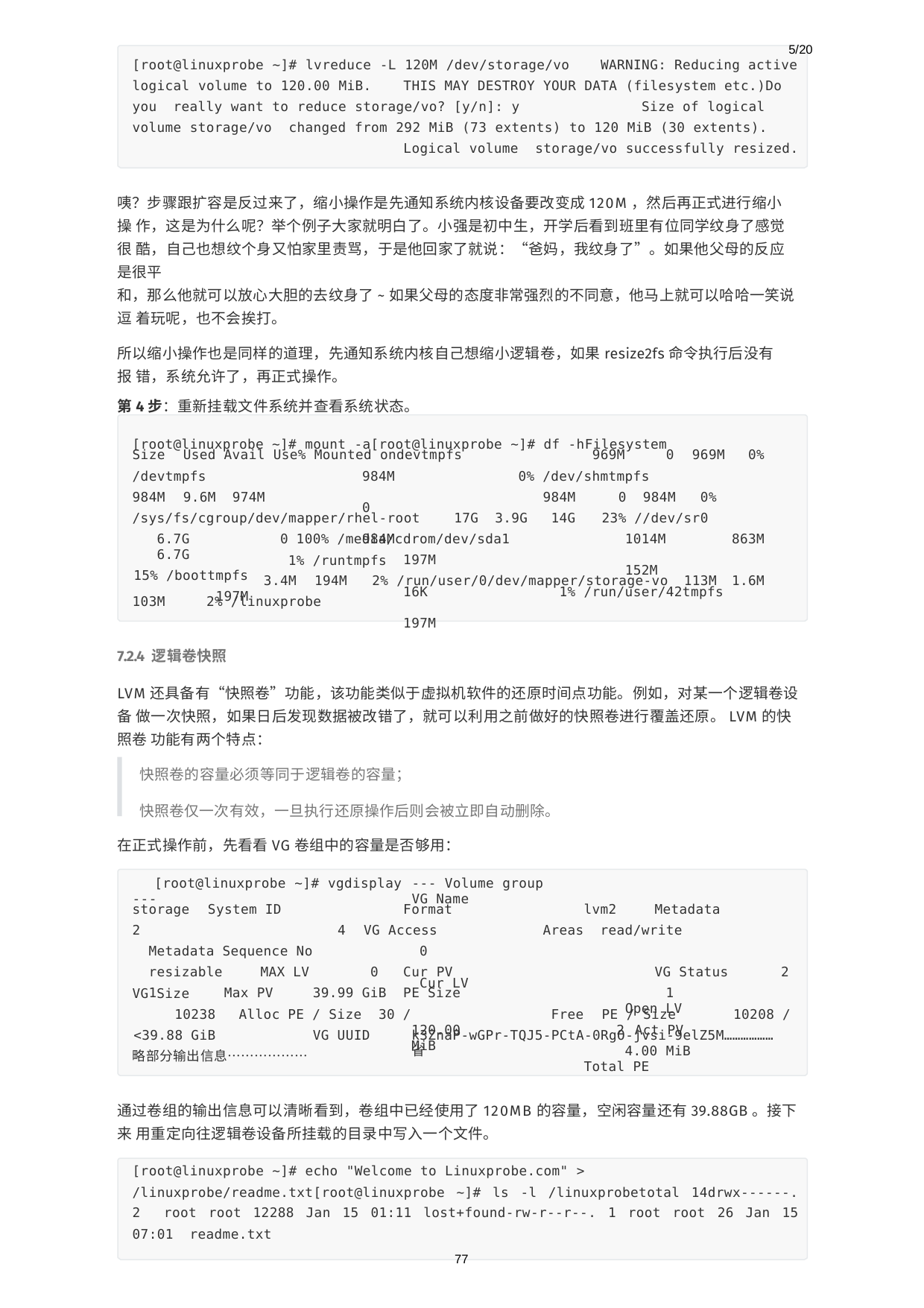

5/20
[root@linuxprobe ~]# lvreduce -L 120M /dev/storage/vo	WARNING: Reducing active
logical volume to 120.00 MiB.	THIS MAY DESTROY YOUR DATA (filesystem etc.)Do you  really want to reduce storage/vo? [y/n]: y	Size of logical volume storage/vo  changed from 292 MiB (73 extents) to 120 MiB (30 extents).	Logical volume  storage/vo successfully resized.

咦？步骤跟扩容是反过来了，缩小操作是先通知系统内核设备要改变成120M，然后再正式进行缩小操 作，这是为什么呢？举个例子大家就明白了。小强是初中生，开学后看到班里有位同学纹身了感觉很 酷，自己也想纹个身又怕家里责骂，于是他回家了就说：“爸妈，我纹身了”。如果他父母的反应是很平
和，那么他就可以放心大胆的去纹身了~如果父母的态度非常强烈的不同意，他马上就可以哈哈一笑说逗 着玩呢，也不会挨打。
所以缩小操作也是同样的道理，先通知系统内核自己想缩小逻辑卷，如果resize2fs命令执行后没有报 错，系统允许了，再正式操作。

第4步：重新挂载文件系统并查看系统状态。

[root@linuxprobe ~]# mount -a[root@linuxprobe ~]# df -hFilesystem

969M
0% /dev/shmtmpfs
Size	Used Avail Use% Mounted ondevtmpfs
0	969M
0%
/devtmpfs
984M	9.6M	974M
984M	0	984M
1% /runtmpfs
984M	0	984M	0%
14G	23% //dev/sr0
/sys/fs/cgroup/dev/mapper/rhel-root	17G	3.9G
6.7G	6.7G
15% /boottmpfs
197M
0 100% /media/cdrom/dev/sda1
197M	16K	197M
1014M	152M
1% /run/user/42tmpfs
863M
3.4M	194M	2% /run/user/0/dev/mapper/storage-vo	113M
1.6M
103M	2% /linuxprobe

7.2.4 逻辑卷快照
LVM还具备有“快照卷”功能，该功能类似于虚拟机软件的还原时间点功能。例如，对某一个逻辑卷设备 做一次快照，如果日后发现数据被改错了，就可以利用之前做好的快照卷进行覆盖还原。LVM的快照卷 功能有两个特点：
快照卷的容量必须等同于逻辑卷的容量；
快照卷仅一次有效，一旦执行还原操作后则会被立即自动删除。 在正式操作前，先看看VG卷组中的容量是否够用：

[root@linuxprobe ~]# vgdisplay	--- Volume group ---	VG Name

storage	System ID
2		Metadata Sequence No  resizable	MAX LV
1	Max PV
Format
4	VG Access
0	Cur LV
lvm2	Metadata Areas  read/write		VG Status
1	Open LV
2	Act PV
4.00 MiB	Total PE
0	Cur PV  PE Size
30 / 120.00 MiB
2
VG Size
10238
<39.88 GiB
39.99 GiB  Alloc PE / Size
VG UUID
Free	PE / Size	10208 /
k3ZnaP-wGPr-TQJ5-PCtA-0RgO-jvsi-9elZ5M………………省
略部分输出信息………………

通过卷组的输出信息可以清晰看到，卷组中已经使用了120MB的容量，空闲容量还有39.88GB。接下来 用重定向往逻辑卷设备所挂载的目录中写入一个文件。

[root@linuxprobe ~]# echo "Welcome to Linuxprobe.com" >
/linuxprobe/readme.txt[root@linuxprobe ~]# ls -l /linuxprobetotal 14drwx------. 2  root root 12288 Jan 15 01:11 lost+found-rw-r--r--. 1 root root 26 Jan 15 07:01  readme.txt

77